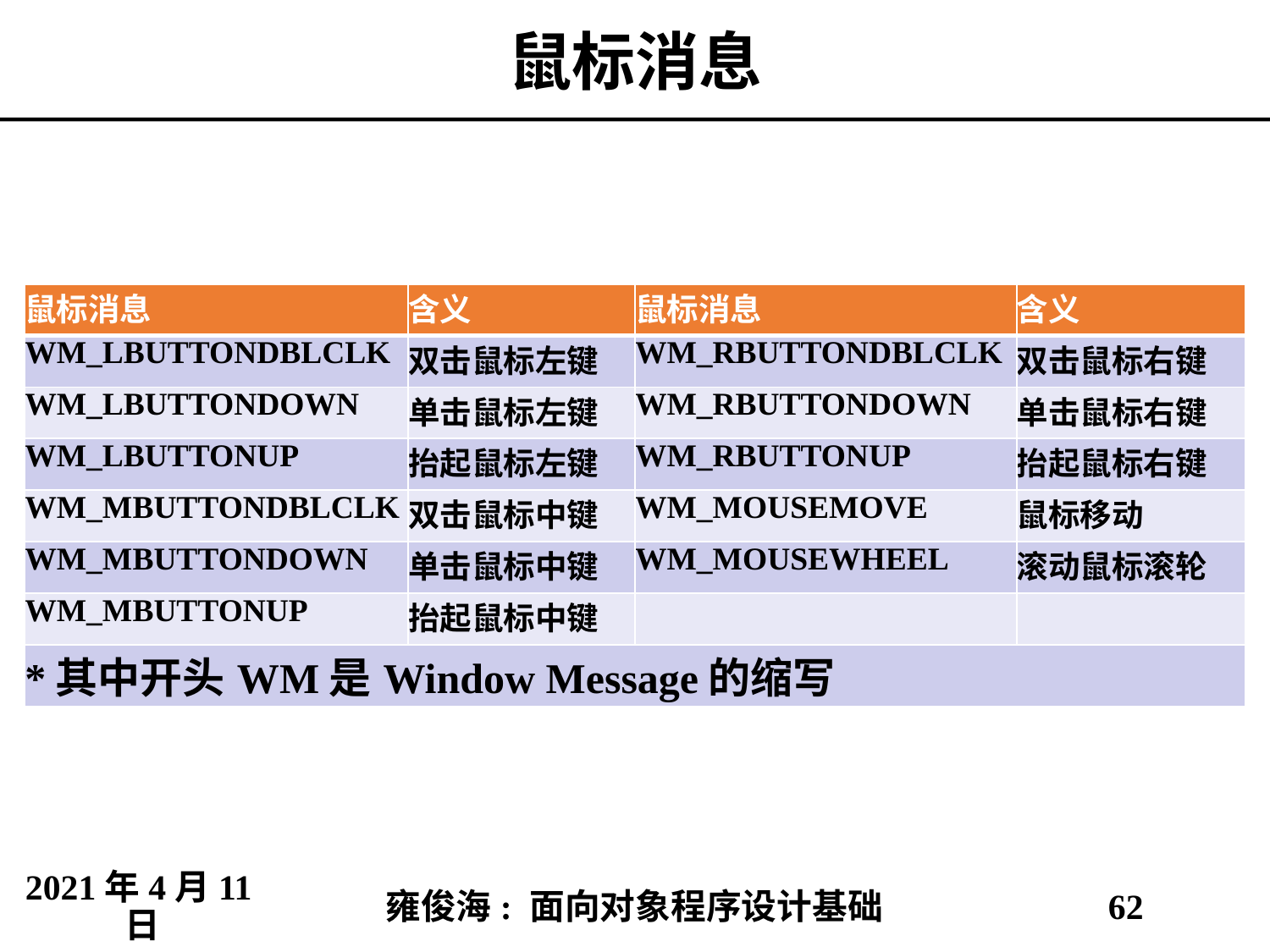

# 鼠标消息

| 鼠标消息 | 含义 | 鼠标消息 | 含义 |
| --- | --- | --- | --- |
| WM\_LBUTTONDBLCLK | 双击鼠标左键 | WM\_RBUTTONDBLCLK | 双击鼠标右键 |
| WM\_LBUTTONDOWN | 单击鼠标左键 | WM\_RBUTTONDOWN | 单击鼠标右键 |
| WM\_LBUTTONUP | 抬起鼠标左键 | WM\_RBUTTONUP | 抬起鼠标右键 |
| WM\_MBUTTONDBLCLK | 双击鼠标中键 | WM\_MOUSEMOVE | 鼠标移动 |
| WM\_MBUTTONDOWN | 单击鼠标中键 | WM\_MOUSEWHEEL | 滚动鼠标滚轮 |
| WM\_MBUTTONUP | 抬起鼠标中键 |  |  |
| \*其中开头WM是Window Message的缩写 |  |  |  |
2021年4月11日
雍俊海: 面向对象程序设计基础
62